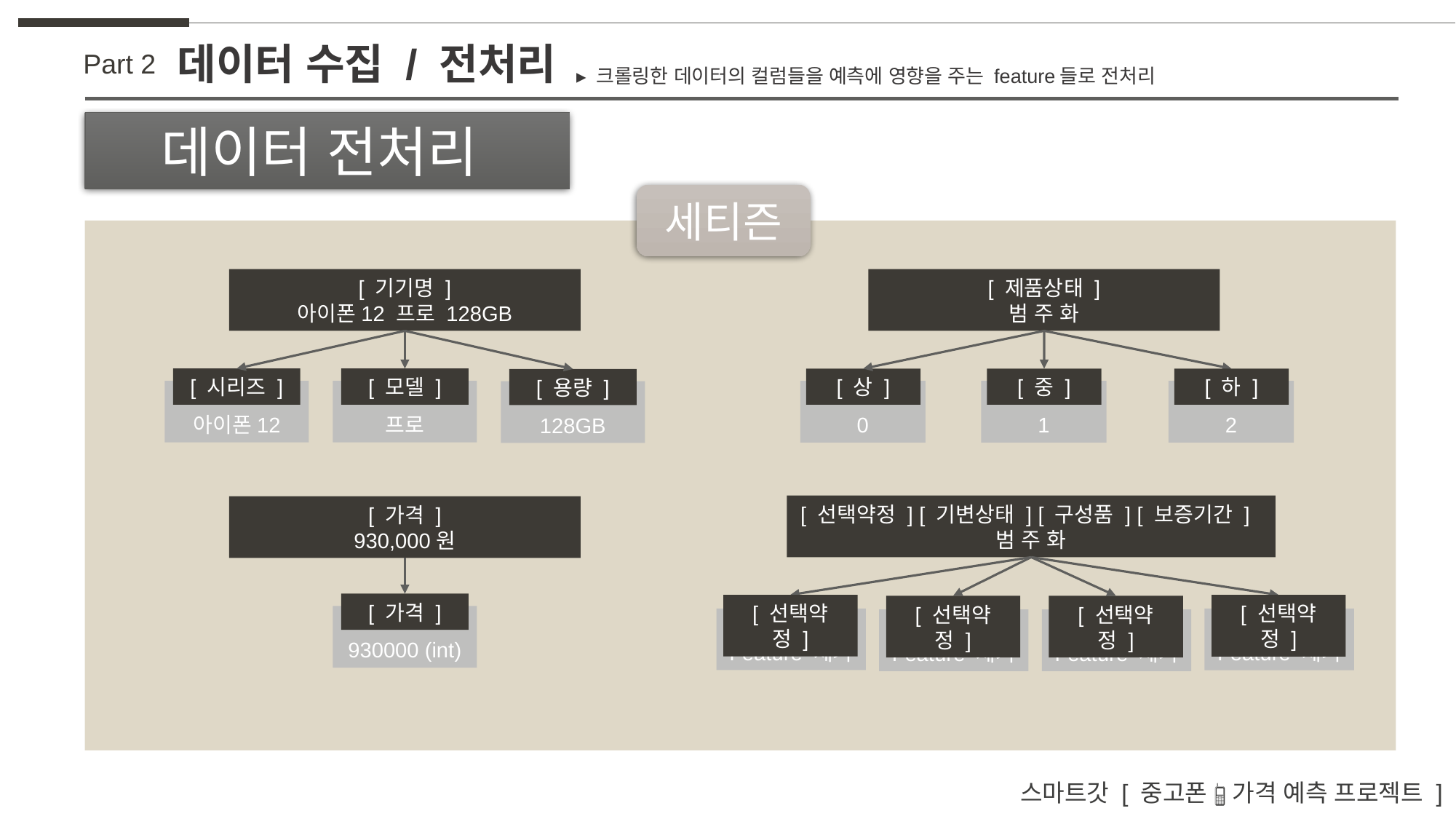

데이터 수집 / 전처리
Part 2
▸ 크롤링한 데이터의 컬럼들을 예측에 영향을 주는 feature들로 전처리
데이터 전처리
세티즌

[ 기기명 ]
아이폰12 프로 128GB
[ 모델 ]
[ 시리즈 ]
[ 용량 ]

프로

아이폰12

128GB
[ 제품상태 ]
범 주 화
[ 상 ]
[ 중 ]
[ 하 ]

0

1

2
[ 선택약정 ] [ 기변상태 ] [ 구성품 ] [ 보증기간 ]
범 주 화
[ 가격 ]
930,000원
[ 가격 ]
[ 선택약정 ]
[ 선택약정 ]
[ 선택약정 ]
[ 선택약정 ]

930000 (int)

Feature 제거

Feature 제거

Feature 제거

Feature 제거
스마트갓 [ 중고폰 📱 가격 예측 프로젝트 ]